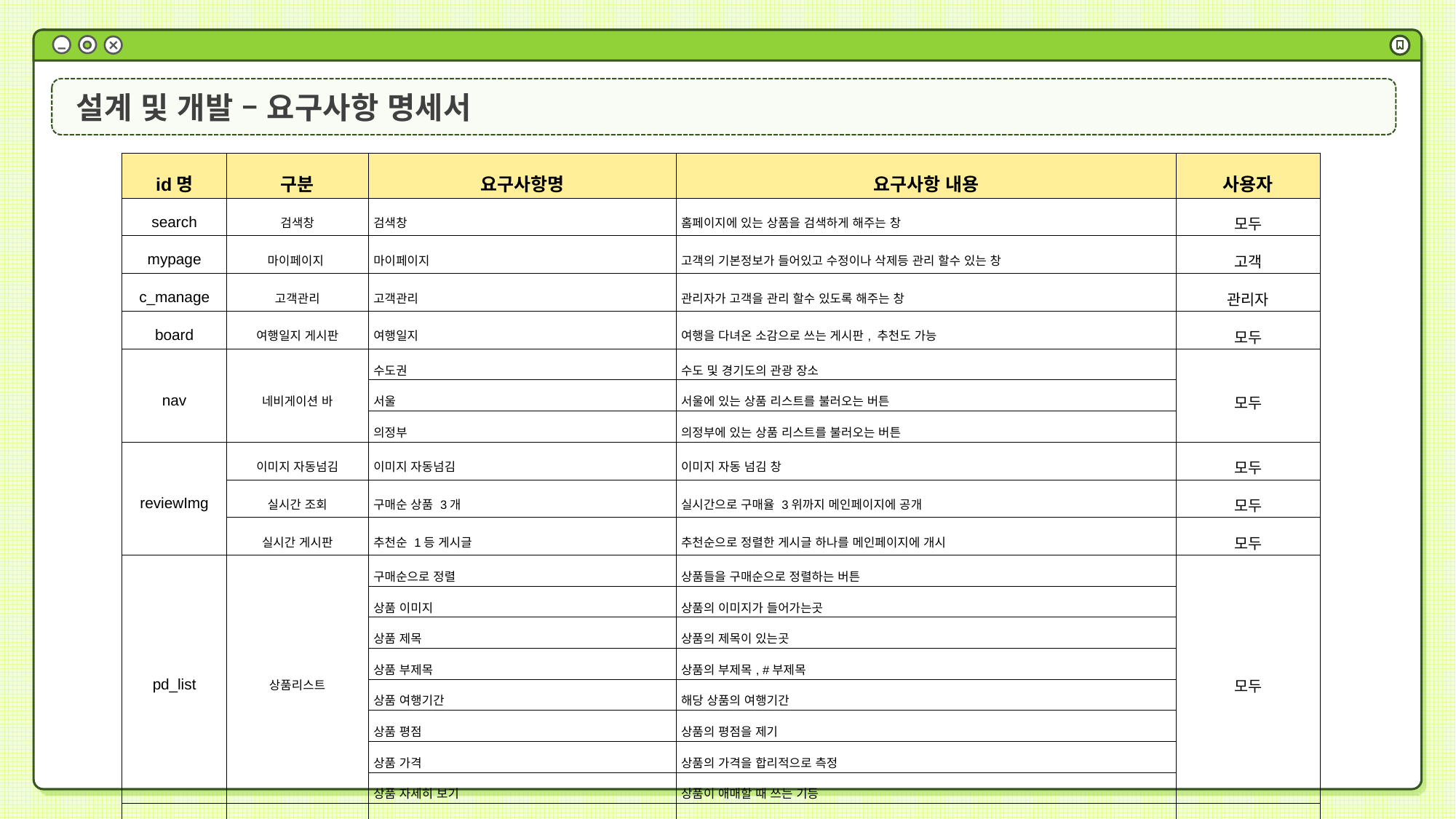

설계 및 개발 – 요구사항 명세서

| id명 | 구분 | 요구사항명 | 요구사항 내용 | 사용자 |
| --- | --- | --- | --- | --- |
| search | 검색창 | 검색창 | 홈페이지에 있는 상품을 검색하게 해주는 창 | 모두 |
| mypage | 마이페이지 | 마이페이지 | 고객의 기본정보가 들어있고 수정이나 삭제등 관리 할수 있는 창 | 고객 |
| c\_manage | 고객관리 | 고객관리 | 관리자가 고객을 관리 할수 있도록 해주는 창 | 관리자 |
| board | 여행일지 게시판 | 여행일지 | 여행을 다녀온 소감으로 쓰는 게시판, 추천도 가능 | 모두 |
| nav | 네비게이션 바 | 수도권 | 수도 및 경기도의 관광 장소 | 모두 |
|  |  | 서울 | 서울에 있는 상품 리스트를 불러오는 버튼 |  |
|  |  | 의정부 | 의정부에 있는 상품 리스트를 불러오는 버튼 |  |
| reviewImg | 이미지 자동넘김 | 이미지 자동넘김 | 이미지 자동 넘김 창 | 모두 |
|  | 실시간 조회 | 구매순 상품 3개 | 실시간으로 구매율 3위까지 메인페이지에 공개 | 모두 |
|  | 실시간 게시판 | 추천순 1등 게시글 | 추천순으로 정렬한 게시글 하나를 메인페이지에 개시 | 모두 |
| pd\_list | 상품리스트 | 구매순으로 정렬 | 상품들을 구매순으로 정렬하는 버튼 | 모두 |
|  |  | 상품 이미지 | 상품의 이미지가 들어가는곳 |  |
|  |  | 상품 제목 | 상품의 제목이 있는곳 |  |
|  |  | 상품 부제목 | 상품의 부제목, #부제목 |  |
|  |  | 상품 여행기간 | 해당 상품의 여행기간 |  |
|  |  | 상품 평점 | 상품의 평점을 제기 |  |
|  |  | 상품 가격 | 상품의 가격을 합리적으로 측정 |  |
|  |  | 상품 자세히 보기 | 상품이 애매할 때 쓰는 기등 |  |
| product | 상품 페이지 | 상품 제목 | 상품의 제목을 명시하는곳 | 모두 |
|  |  | 상품 부제목 | 상품의 부제목을 명시하는곳 |  |
|  |  | 상품 사진 | 상품의 사진을 볼수 잇는곳 |  |